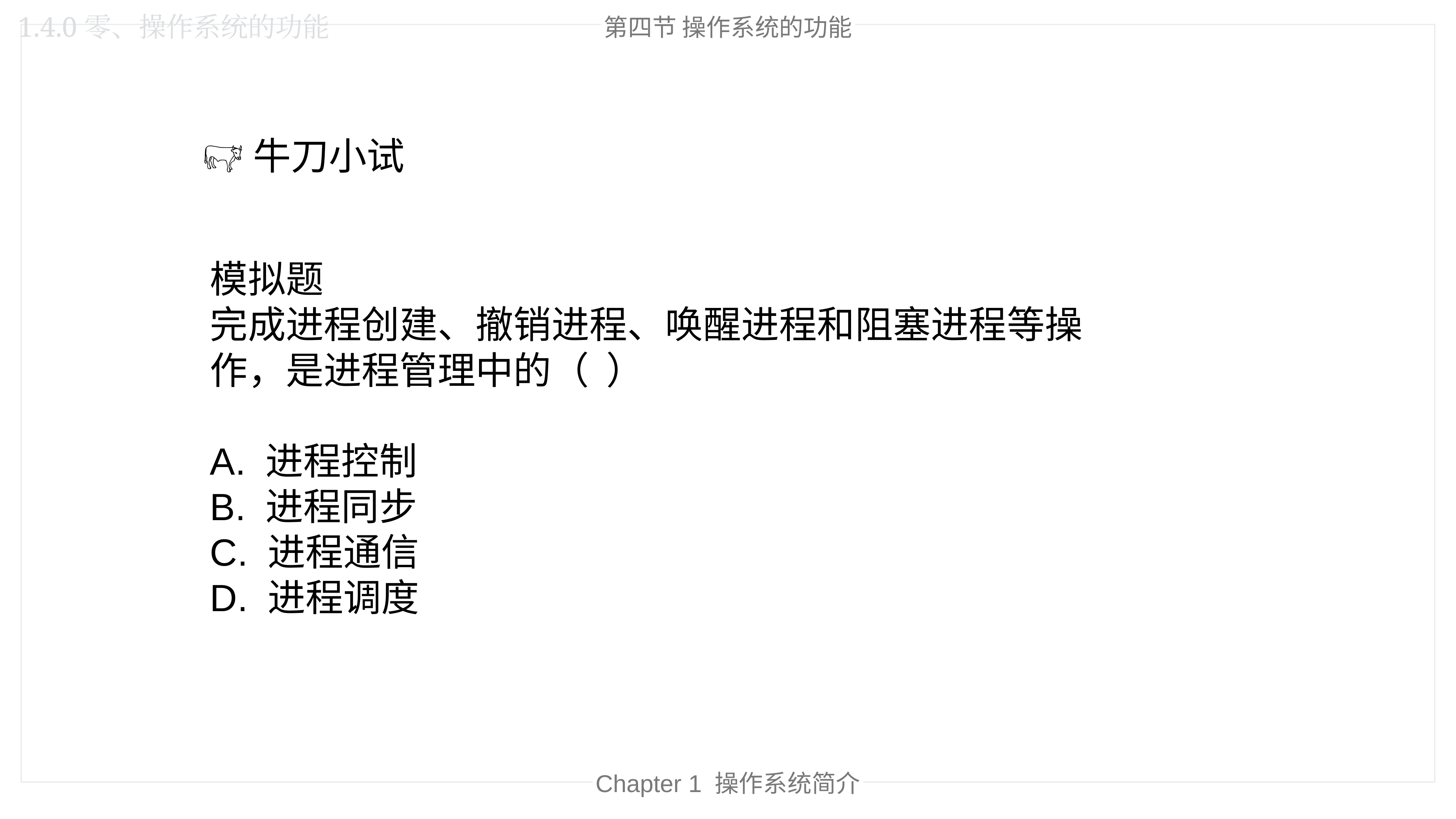

1.4.0零、操作系统的功能
第四节 操作系统的功能
🐂牛刀小试
模拟题
完成进程创建、撤销进程、唤醒进程和阻塞进程等操作，是进程管理中的（  ）

A. 进程控制
B. 进程同步
C. 进程通信
D. 进程调度
Chapter 1 操作系统简介